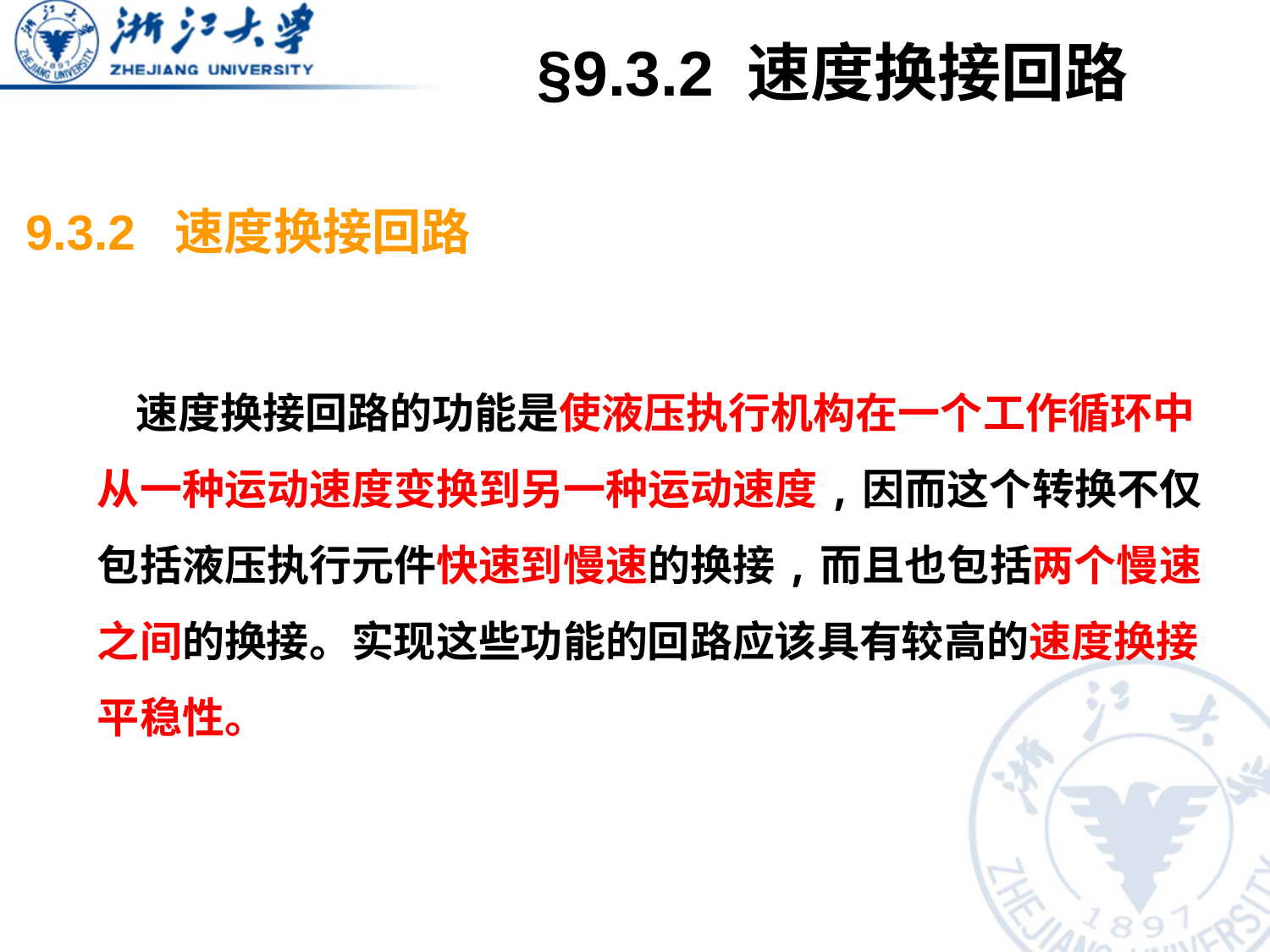

§9.3.2 速度换接回路
9.3.2  速度换接回路
   速度换接回路的功能是使液压执行机构在一个工作循环中从一种运动速度变换到另一种运动速度,因而这个转换不仅包括液压执行元件快速到慢速的换接,而且也包括两个慢速之间的换接。实现这些功能的回路应该具有较高的速度换接平稳性。